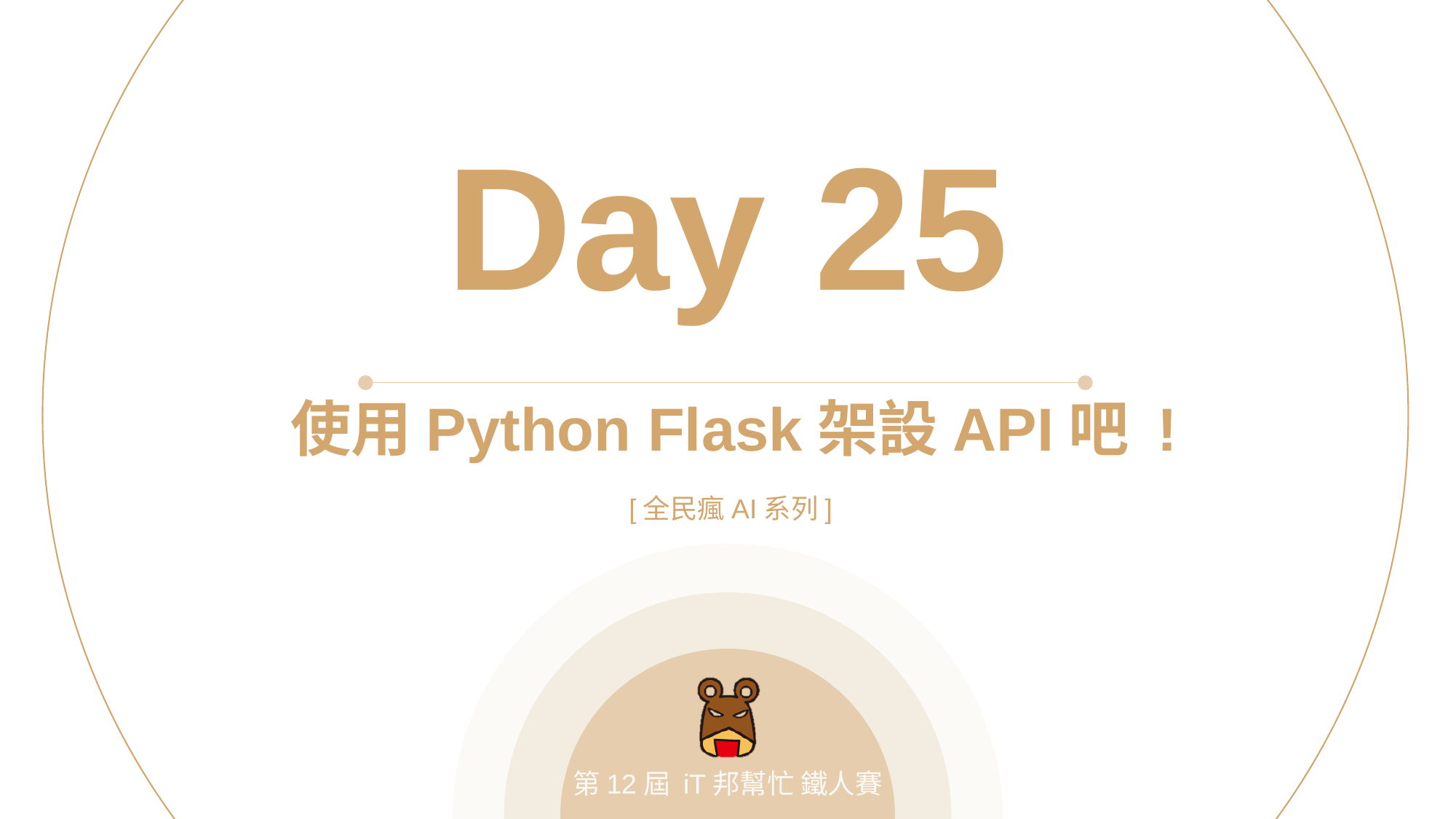

Day 25
使用Python Flask架設API吧 !

[全民瘋AI系列]
第12屆 iT邦幫忙 鐵人賽